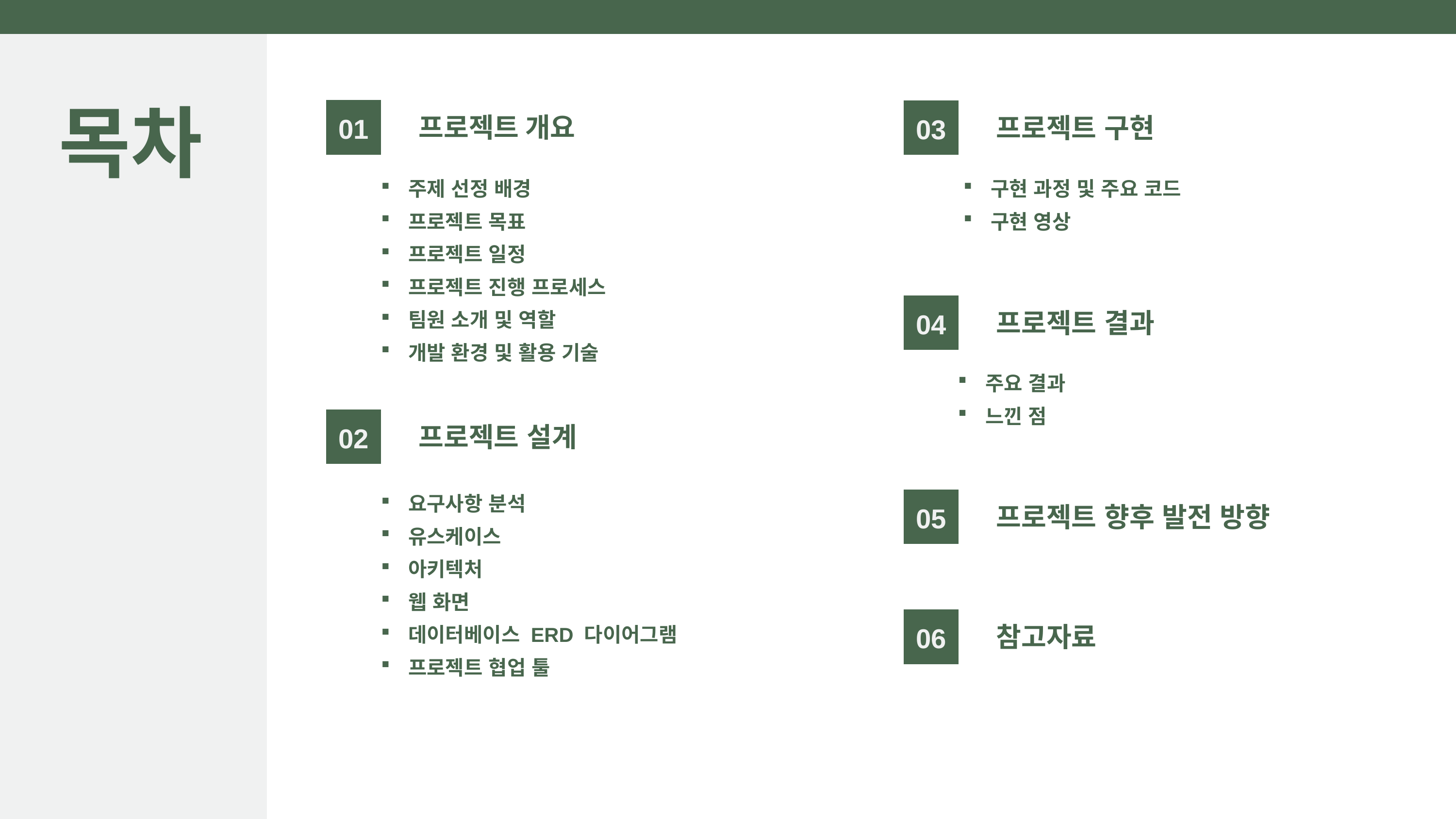

목차

01

03
프로젝트 구현
구현 과정 및 주요 코드
구현 영상
프로젝트 개요
주제 선정 배경
프로젝트 목표
프로젝트 일정
프로젝트 진행 프로세스
팀원 소개 및 역할
개발 환경 및 활용 기술

04
프로젝트 결과
주요 결과
느낀 점

02
프로젝트 설계
요구사항 분석
유스케이스
아키텍처
웹 화면
데이터베이스 ERD 다이어그램
프로젝트 협업 툴

05
프로젝트 향후 발전 방향

06
참고자료